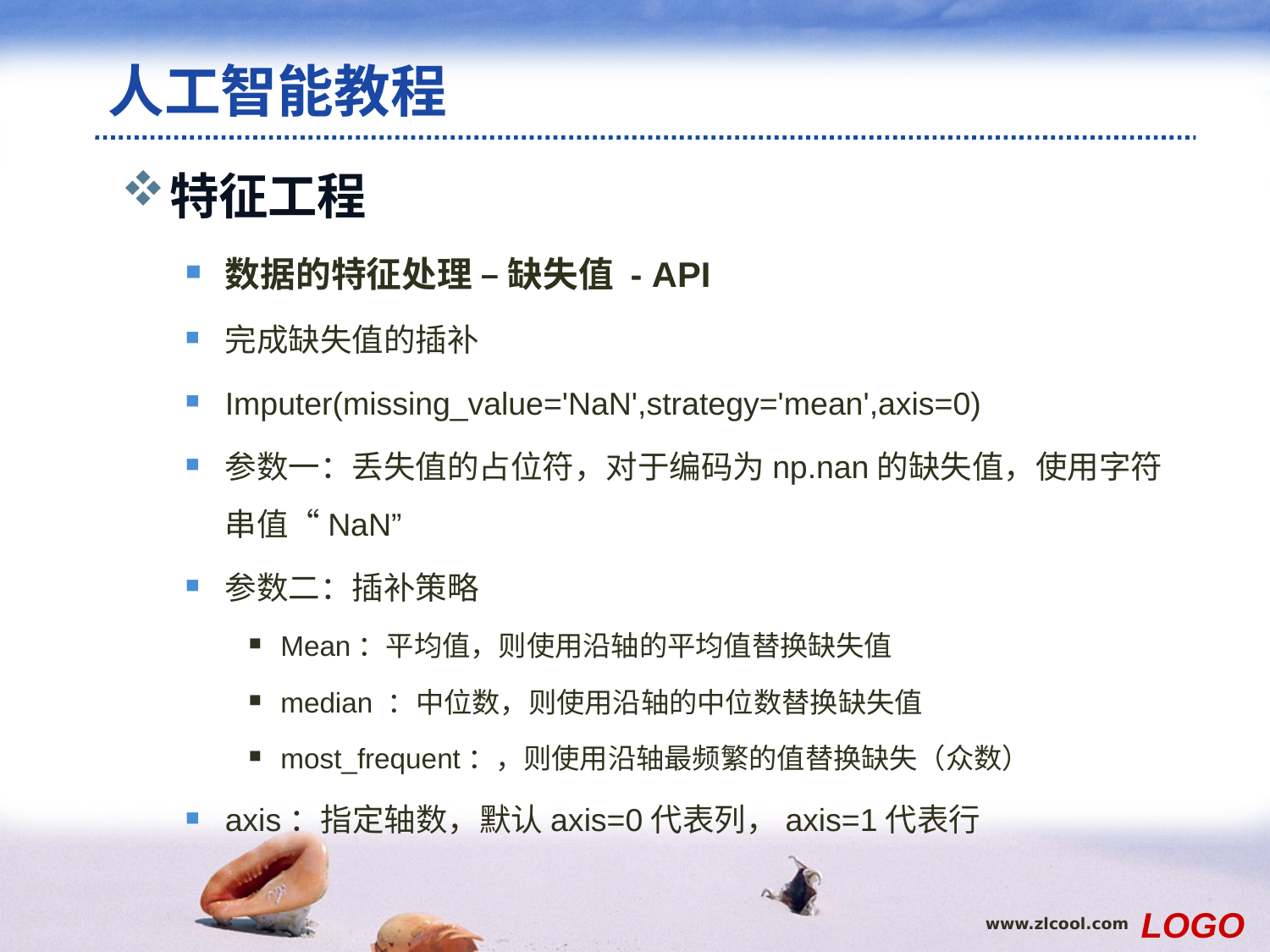

# 人工智能教程
特征工程
数据的特征处理 – 缺失值 - API
完成缺失值的插补
Imputer(missing_value='NaN',strategy='mean',axis=0)
参数一：丢失值的占位符，对于编码为np.nan的缺失值，使用字符串值“NaN”
参数二：插补策略
Mean：平均值，则使用沿轴的平均值替换缺失值
median ：中位数，则使用沿轴的中位数替换缺失值
most_frequent：，则使用沿轴最频繁的值替换缺失（众数）
axis：指定轴数，默认axis=0代表列，axis=1代表行

LOGO
www.zlcool.com